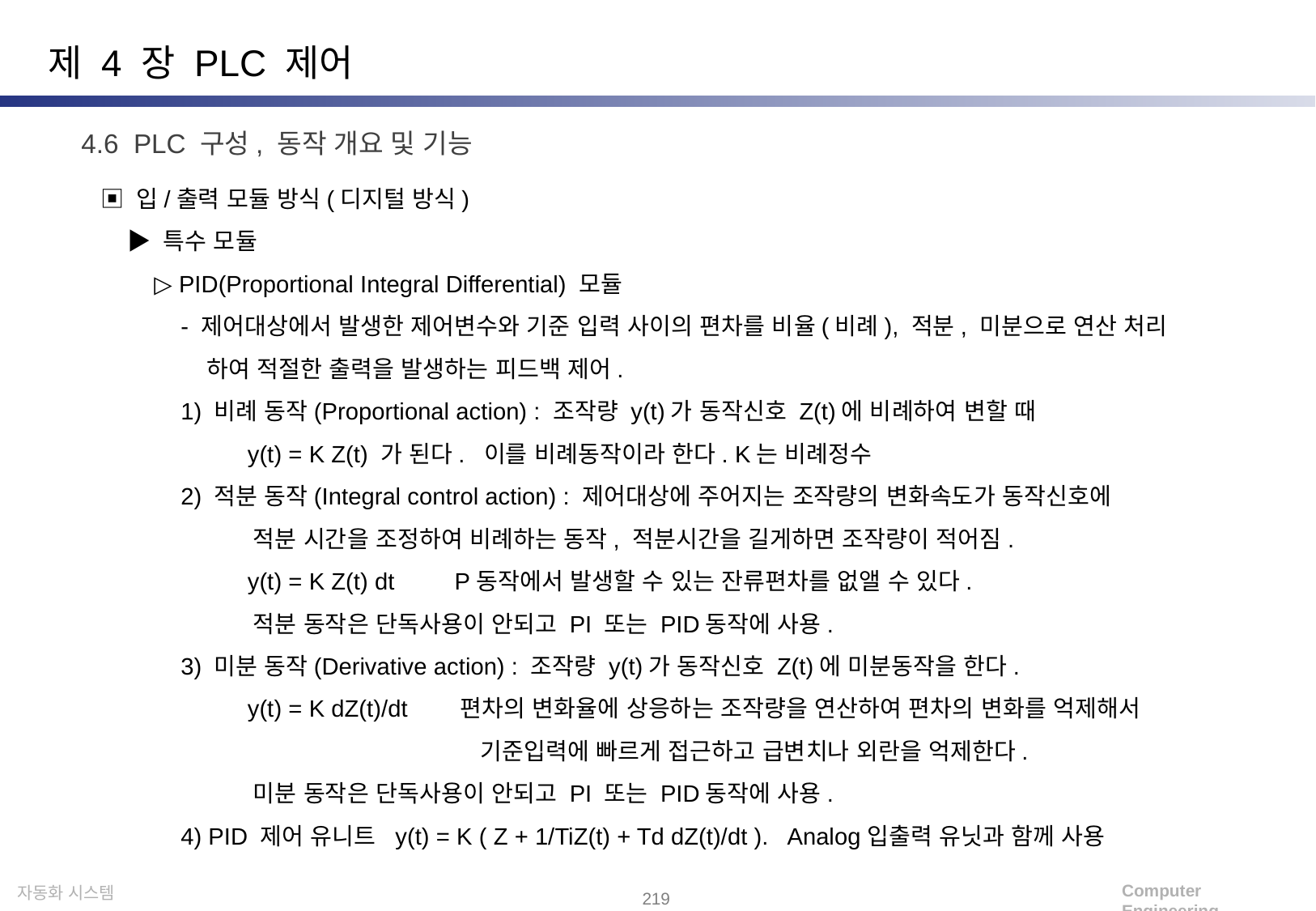

제 4 장 PLC 제어
4.6  PLC 구성, 동작 개요 및 기능
▣ 입/출력 모듈 방식(디지털 방식)
    ▶ 특수 모듈
        ▷ PID(Proportional Integral Differential) 모듈
            - 제어대상에서 발생한 제어변수와 기준 입력 사이의 편차를 비율(비례), 적분, 미분으로 연산 처리
               하여 적절한 출력을 발생하는 피드백 제어.
            1) 비례 동작(Proportional action) : 조작량 y(t)가 동작신호 Z(t)에 비례하여 변할 때
                      y(t) = K Z(t) 가 된다.  이를 비례동작이라 한다. K는 비례정수
            2) 적분 동작(Integral control action) : 제어대상에 주어지는 조작량의 변화속도가 동작신호에
                      적분 시간을 조정하여 비례하는 동작, 적분시간을 길게하면 조작량이 적어짐.
                      y(t) = K Z(t) dt         P동작에서 발생할 수 있는 잔류편차를 없앨 수 있다.
                      적분 동작은 단독사용이 안되고 PI 또는 PID동작에 사용.
            3) 미분 동작(Derivative action) : 조작량 y(t)가 동작신호 Z(t)에 미분동작을 한다.
                      y(t) = K dZ(t)/dt       편차의 변화율에 상응하는 조작량을 연산하여 편차의 변화를 억제해서
                                                        기준입력에 빠르게 접근하고 급변치나 외란을 억제한다.
                      미분 동작은 단독사용이 안되고 PI 또는 PID동작에 사용.
            4) PID 제어 유니트  y(t) = K ( Z + 1/TiZ(t) + Td dZ(t)/dt ).   Analog입출력 유닛과 함께 사용